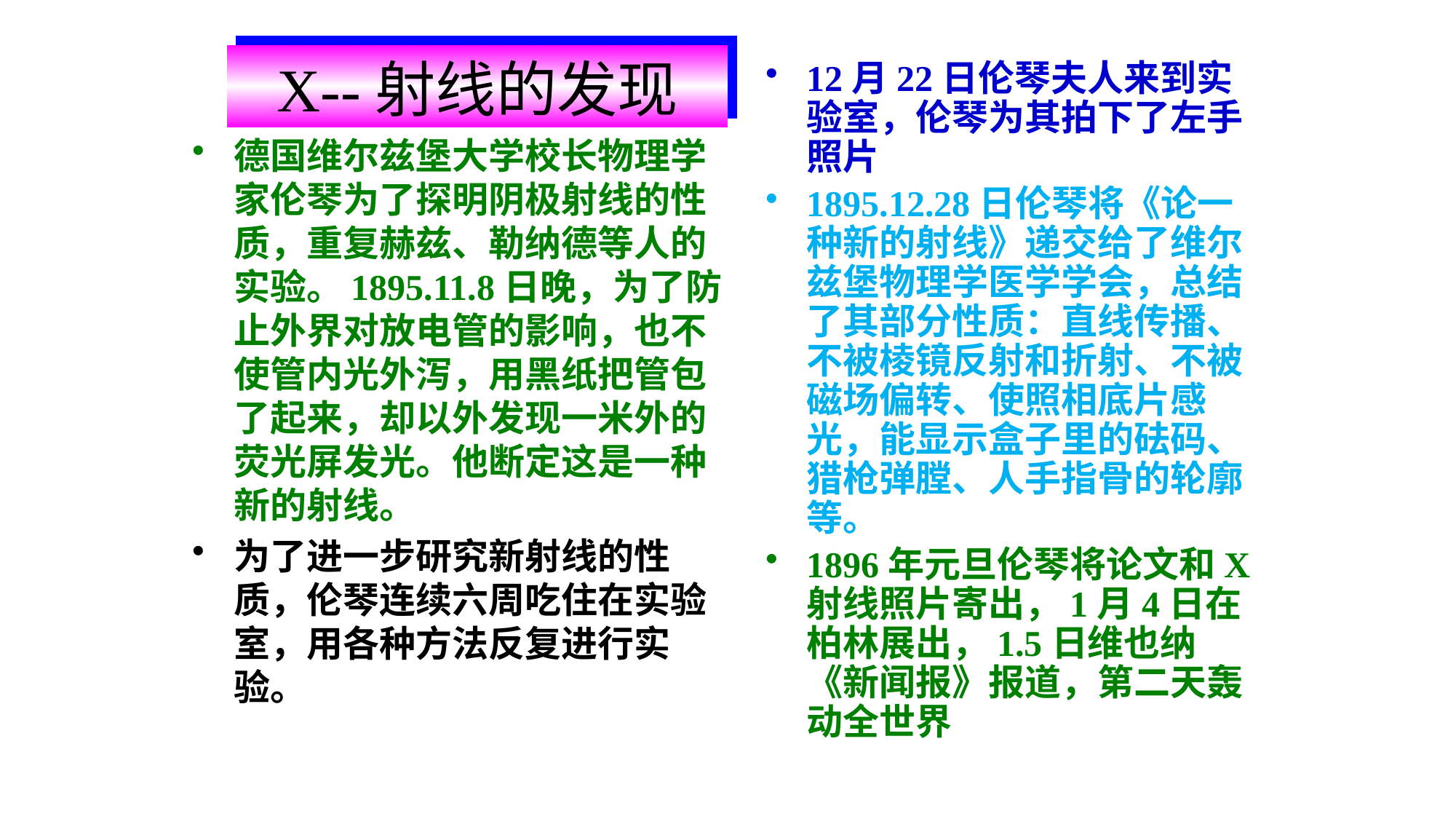

X--射线的发现
12月22日伦琴夫人来到实验室，伦琴为其拍下了左手照片
1895.12.28日伦琴将《论一种新的射线》递交给了维尔兹堡物理学医学学会，总结了其部分性质：直线传播、不被棱镜反射和折射、不被磁场偏转、使照相底片感光，能显示盒子里的砝码、猎枪弹膛、人手指骨的轮廓等。
1896年元旦伦琴将论文和X射线照片寄出，1月4日在柏林展出，1.5日维也纳《新闻报》报道，第二天轰动全世界
德国维尔兹堡大学校长物理学家伦琴为了探明阴极射线的性质，重复赫兹、勒纳德等人的实验。1895.11.8日晚，为了防止外界对放电管的影响，也不使管内光外泻，用黑纸把管包了起来，却以外发现一米外的荧光屏发光。他断定这是一种新的射线。
为了进一步研究新射线的性质，伦琴连续六周吃住在实验室，用各种方法反复进行实验。